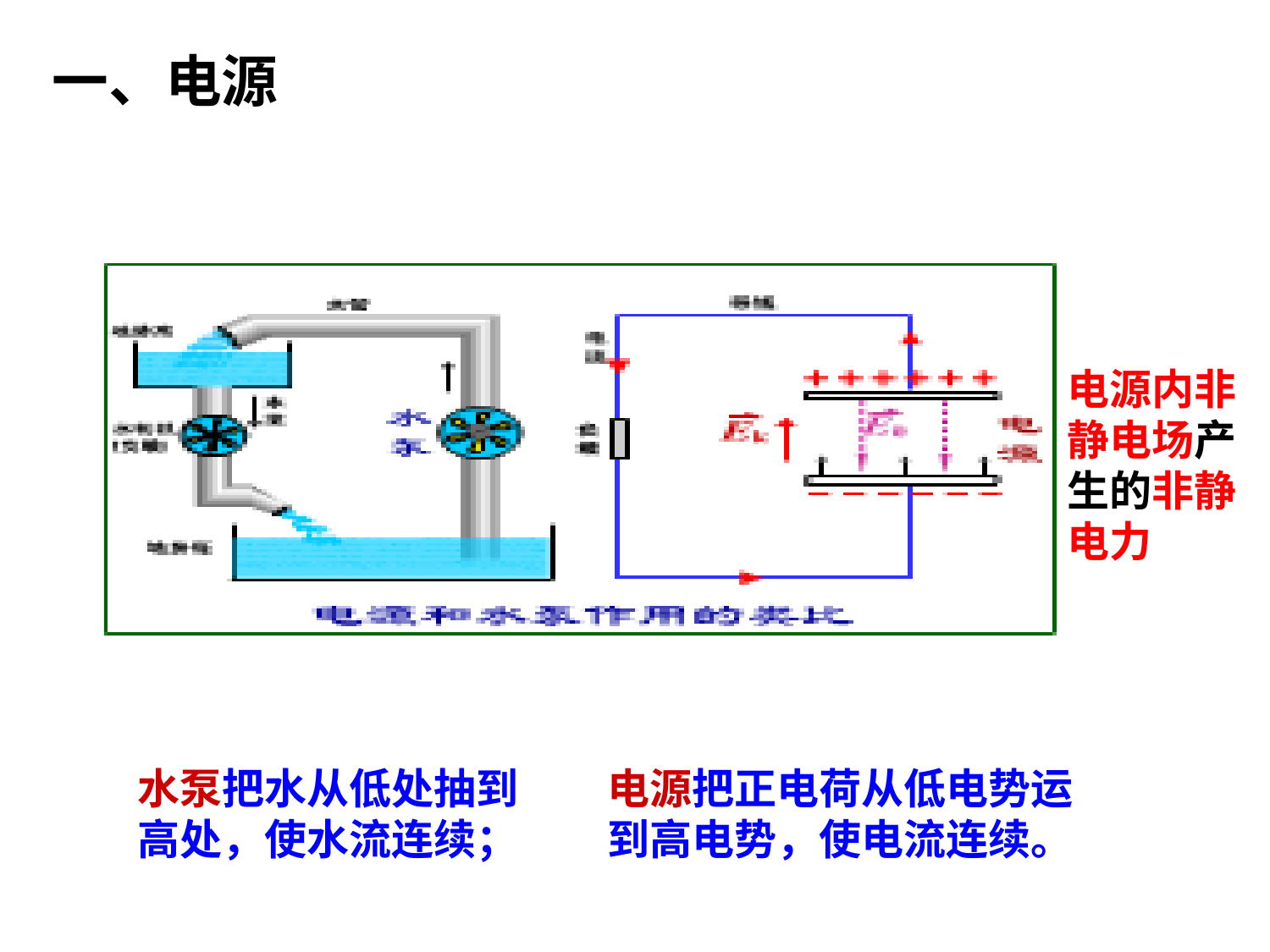

一、电源
水

电源内非静电场产生的非静电力

水泵把水从低处抽到高处，使水流连续；
电源把正电荷从低电势运到高电势，使电流连续。